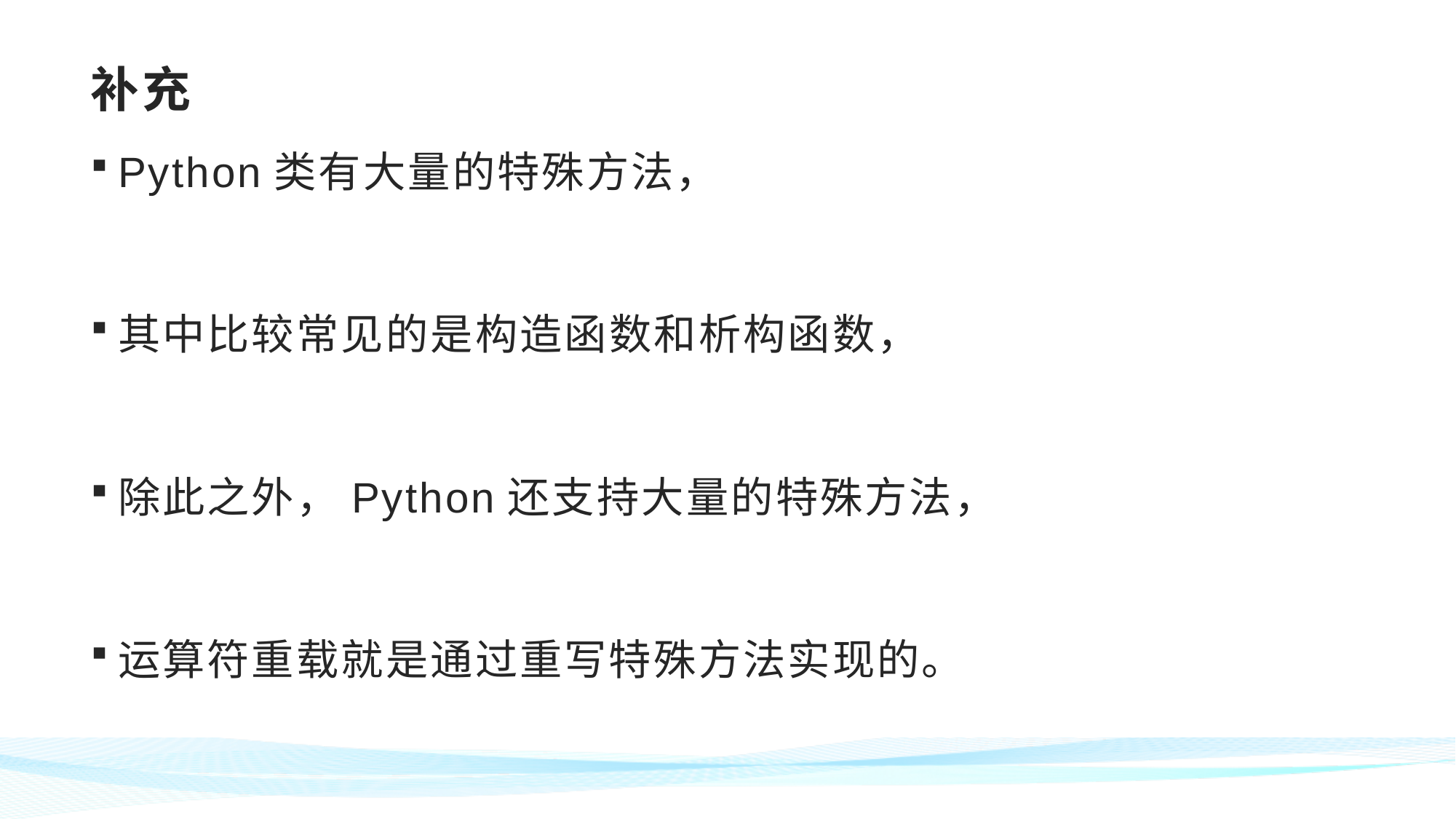

# 补充
Python类有大量的特殊方法，

其中比较常见的是构造函数和析构函数，

除此之外，Python还支持大量的特殊方法，

运算符重载就是通过重写特殊方法实现的。